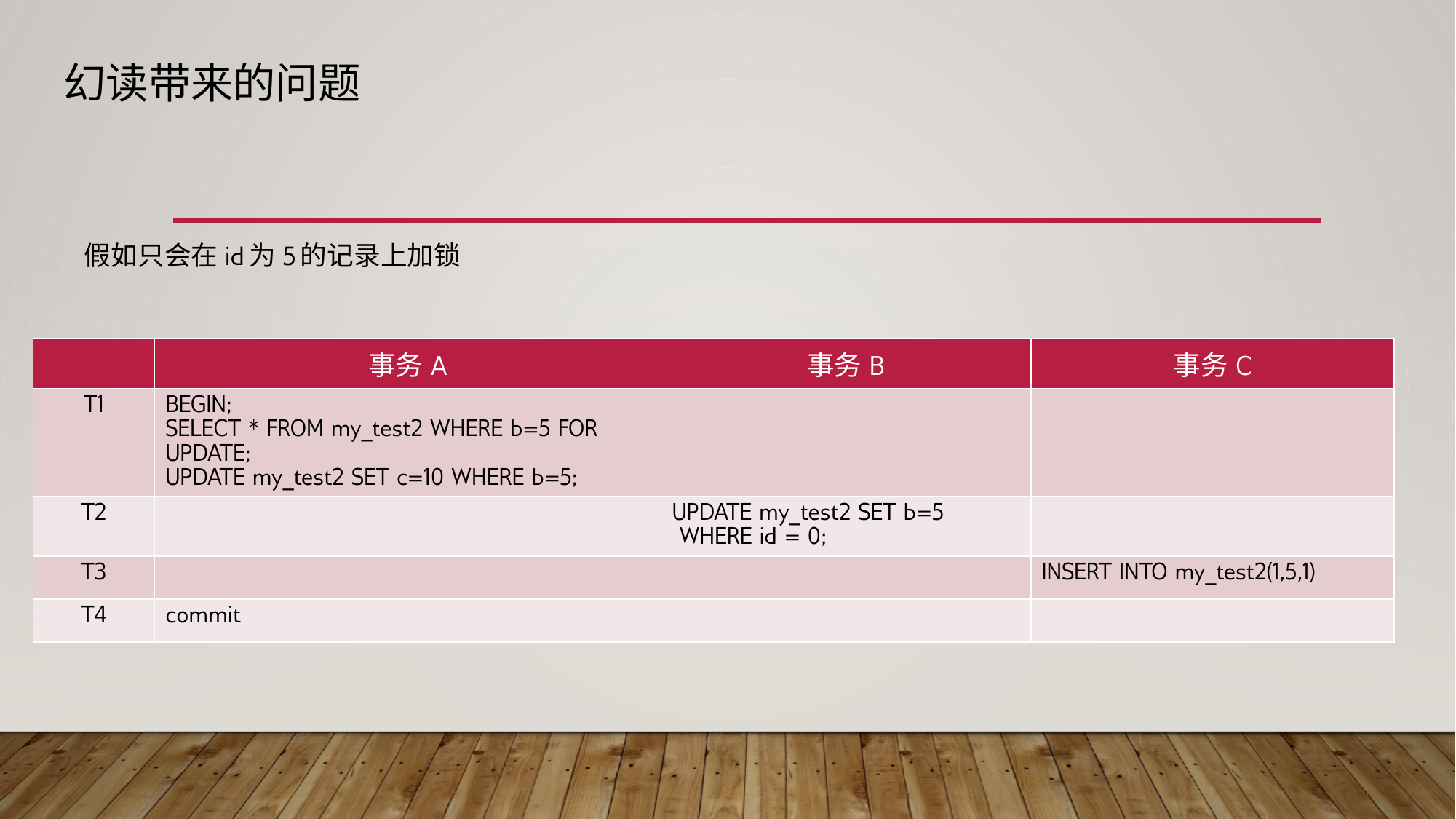

# 幻读带来的问题
假如只会在id为5的记录上加锁
|  | 事务A | 事务B | 事务C |
| --- | --- | --- | --- |
| T1 | BEGIN; SELECT \* FROM my\_test2 WHERE b=5 FOR UPDATE; UPDATE my\_test2 SET c=10 WHERE b=5; |  |  |
| T2 |  | UPDATE my\_test2 SET b=5 WHERE id = 0; |  |
| T3 |  |  | INSERT INTO my\_test2(1,5,1) |
| T4 | commit |  |  |